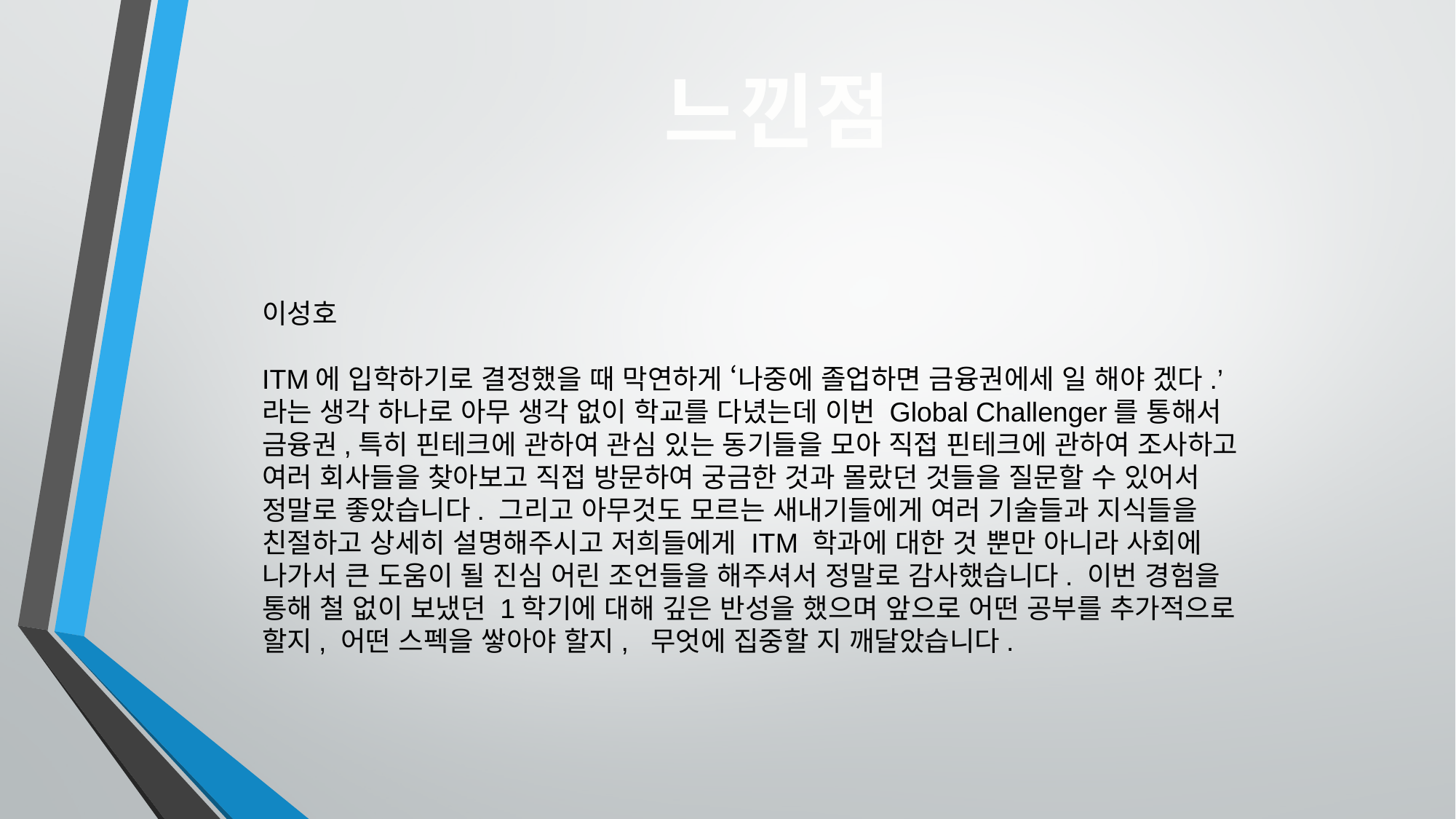

느낀점
이성호

ITM에 입학하기로 결정했을 때 막연하게 ‘나중에 졸업하면 금융권에세 일 해야 겠다.’라는 생각 하나로 아무 생각 없이 학교를 다녔는데 이번 Global Challenger를 통해서 금융권,특히 핀테크에 관하여 관심 있는 동기들을 모아 직접 핀테크에 관하여 조사하고 여러 회사들을 찾아보고 직접 방문하여 궁금한 것과 몰랐던 것들을 질문할 수 있어서 정말로 좋았습니다. 그리고 아무것도 모르는 새내기들에게 여러 기술들과 지식들을 친절하고 상세히 설명해주시고 저희들에게 ITM 학과에 대한 것 뿐만 아니라 사회에 나가서 큰 도움이 될 진심 어린 조언들을 해주셔서 정말로 감사했습니다. 이번 경험을 통해 철 없이 보냈던 1학기에 대해 깊은 반성을 했으며 앞으로 어떤 공부를 추가적으로 할지, 어떤 스펙을 쌓아야 할지,  무엇에 집중할 지 깨달았습니다.